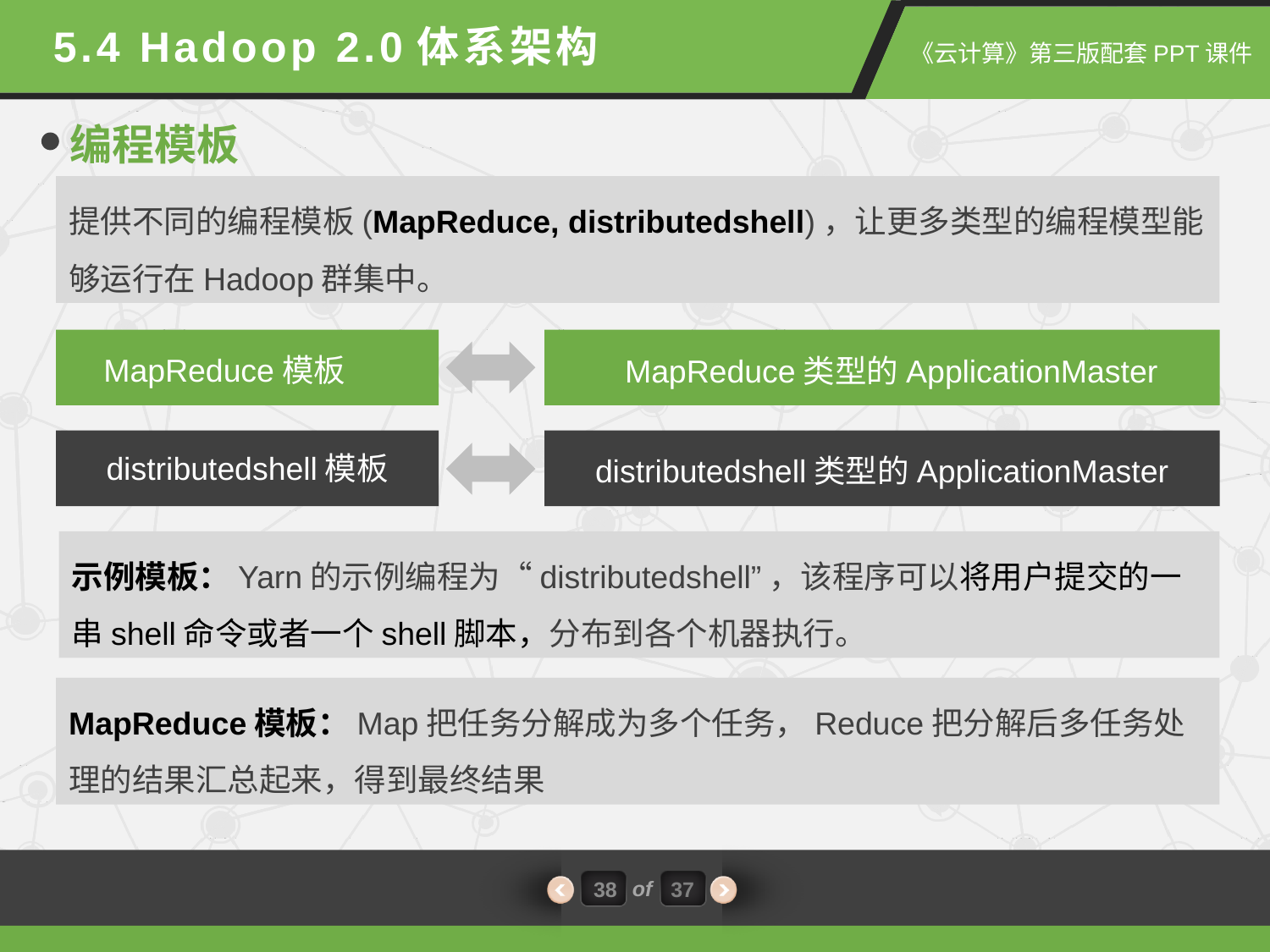

5.4 Hadoop 2.0体系架构
编程模板

提供不同的编程模板(MapReduce, distributedshell)，让更多类型的编程模型能够运行在Hadoop群集中。

MapReduce模板
MapReduce类型的ApplicationMaster

distributedshell模板

distributedshell类型的ApplicationMaster
示例模板：Yarn的示例编程为“distributedshell”，该程序可以将用户提交的一串shell命令或者一个shell脚本，分布到各个机器执行。
MapReduce模板：Map把任务分解成为多个任务，Reduce把分解后多任务处理的结果汇总起来，得到最终结果
38